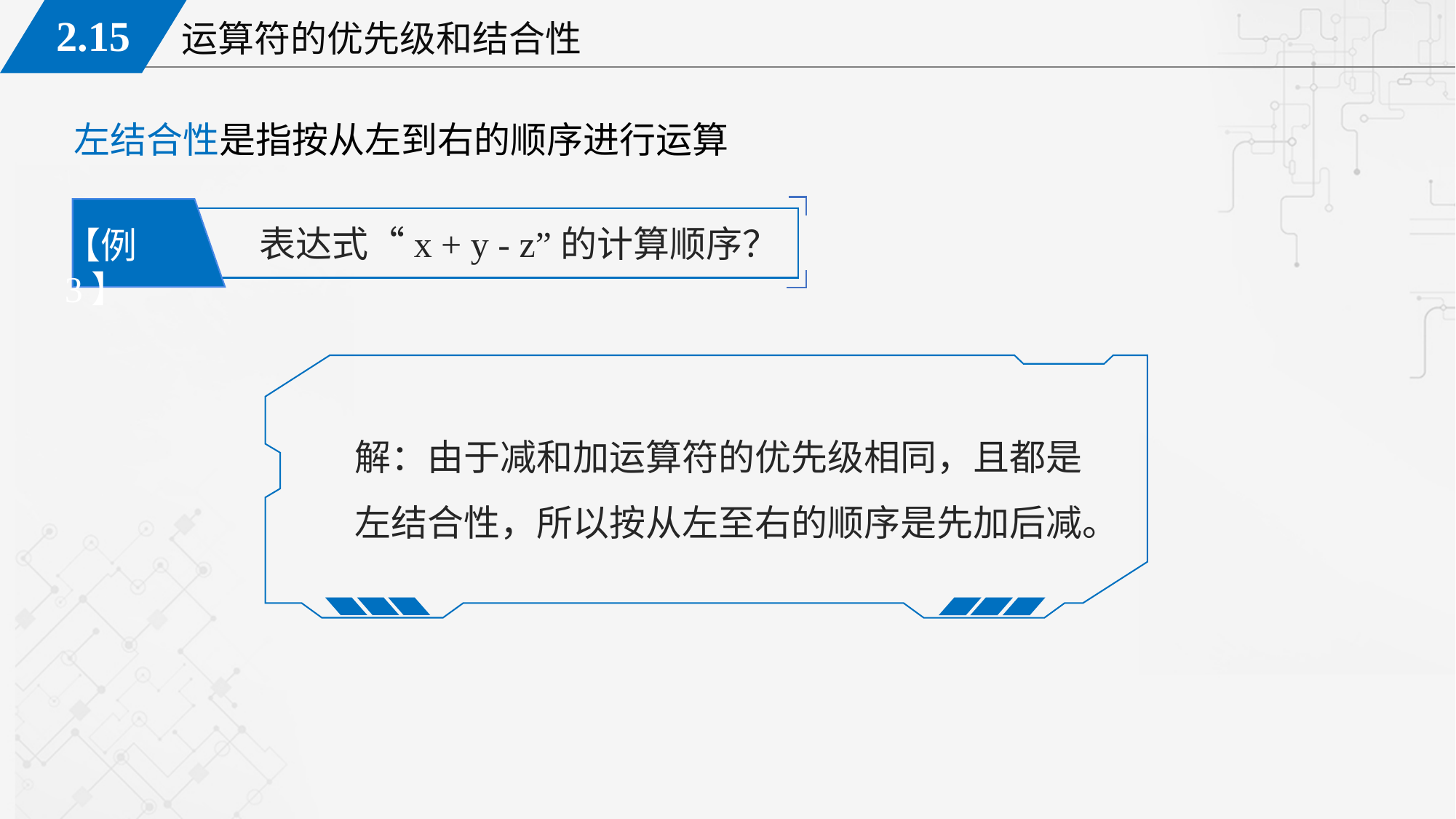

左结合性是指按从左到右的顺序进行运算

表达式“x + y - z”的计算顺序？
【例3】

解：由于减和加运算符的优先级相同，且都是左结合性，所以按从左至右的顺序是先加后减。